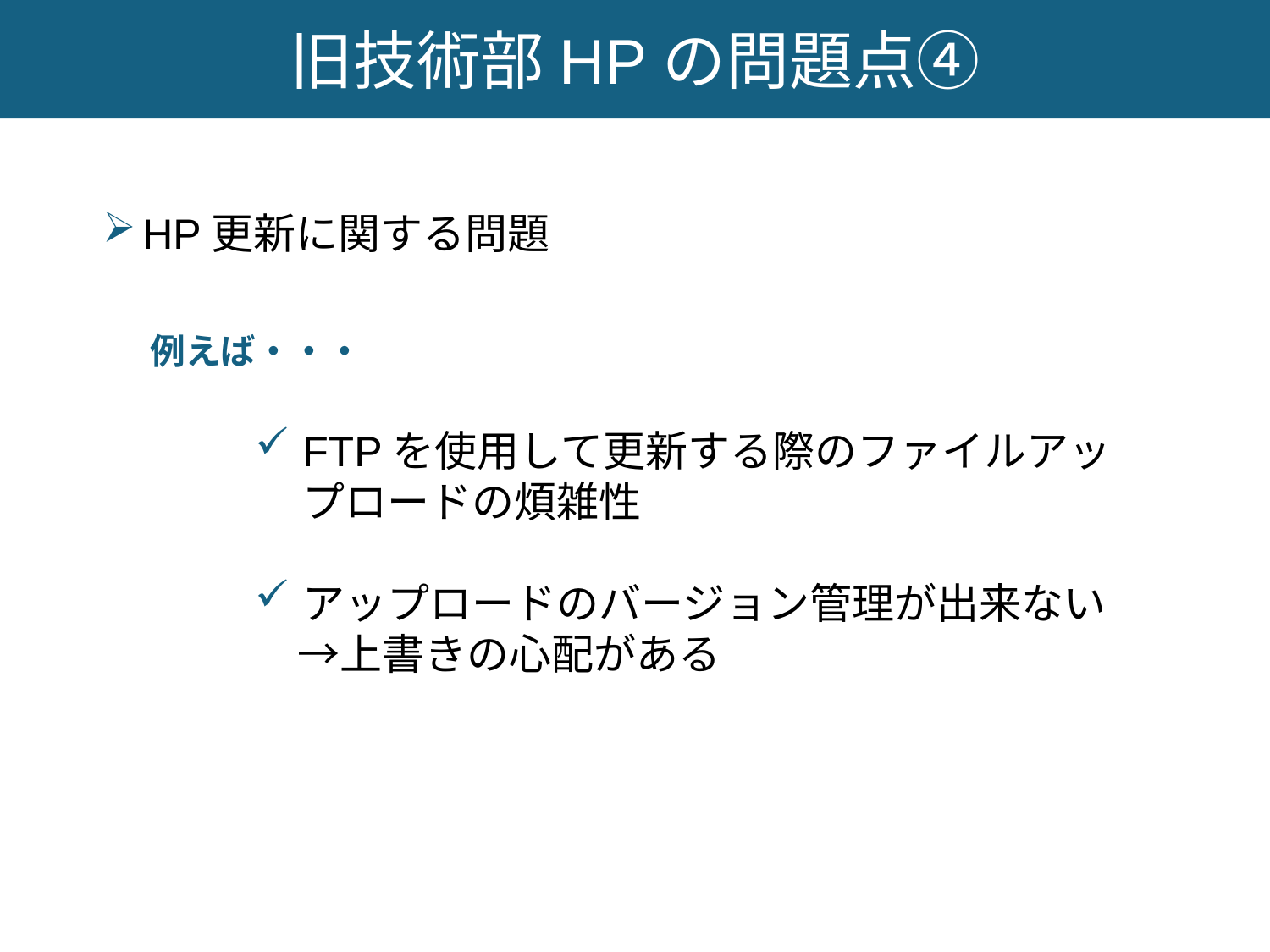

旧技術部HPの問題点④
HP更新に関する問題
例えば・・・
FTPを使用して更新する際のファイルアップロードの煩雑性

アップロードのバージョン管理が出来ない
　→上書きの心配がある